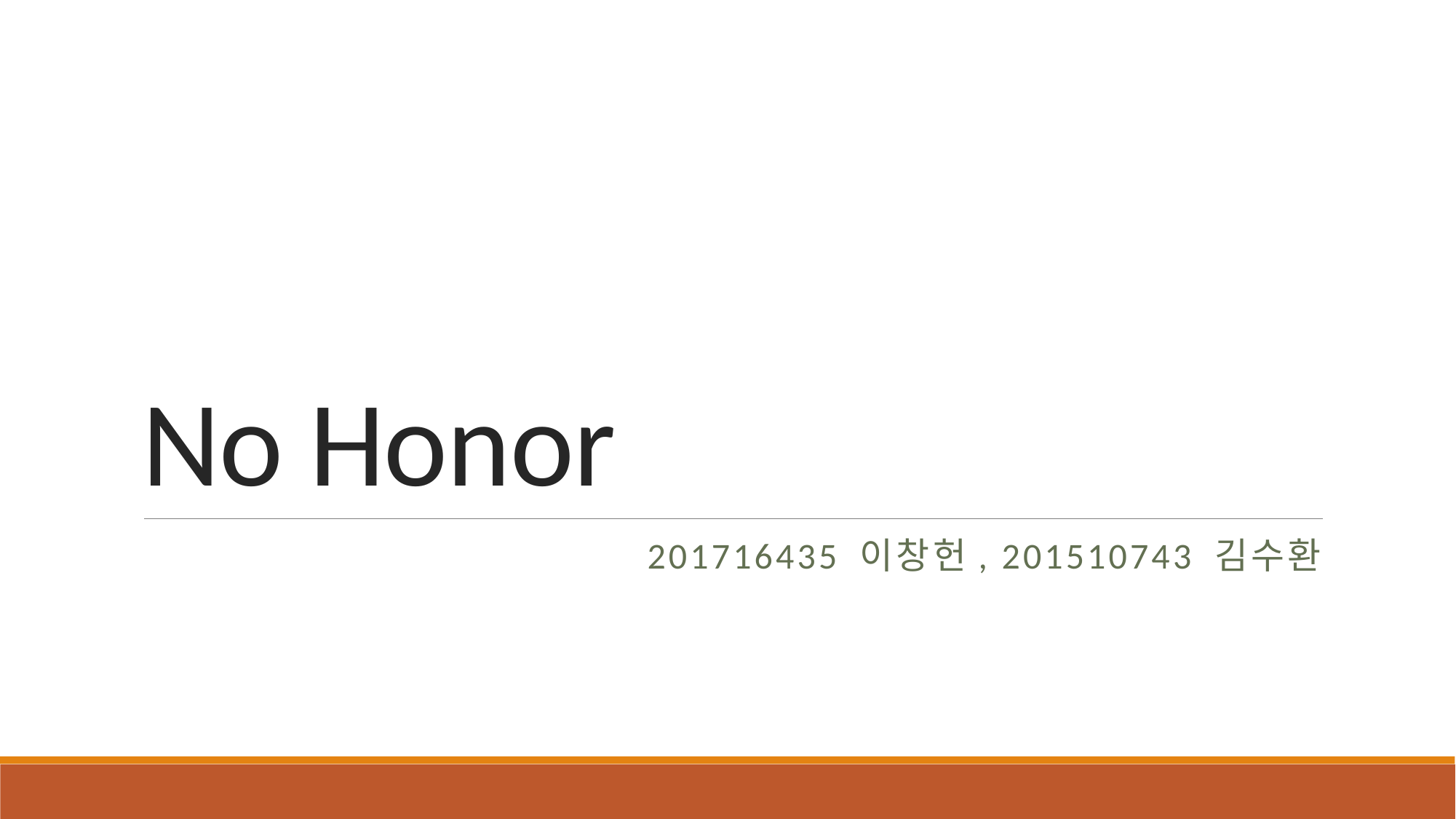

# No Honor
201716435 이창헌, 201510743 김수환